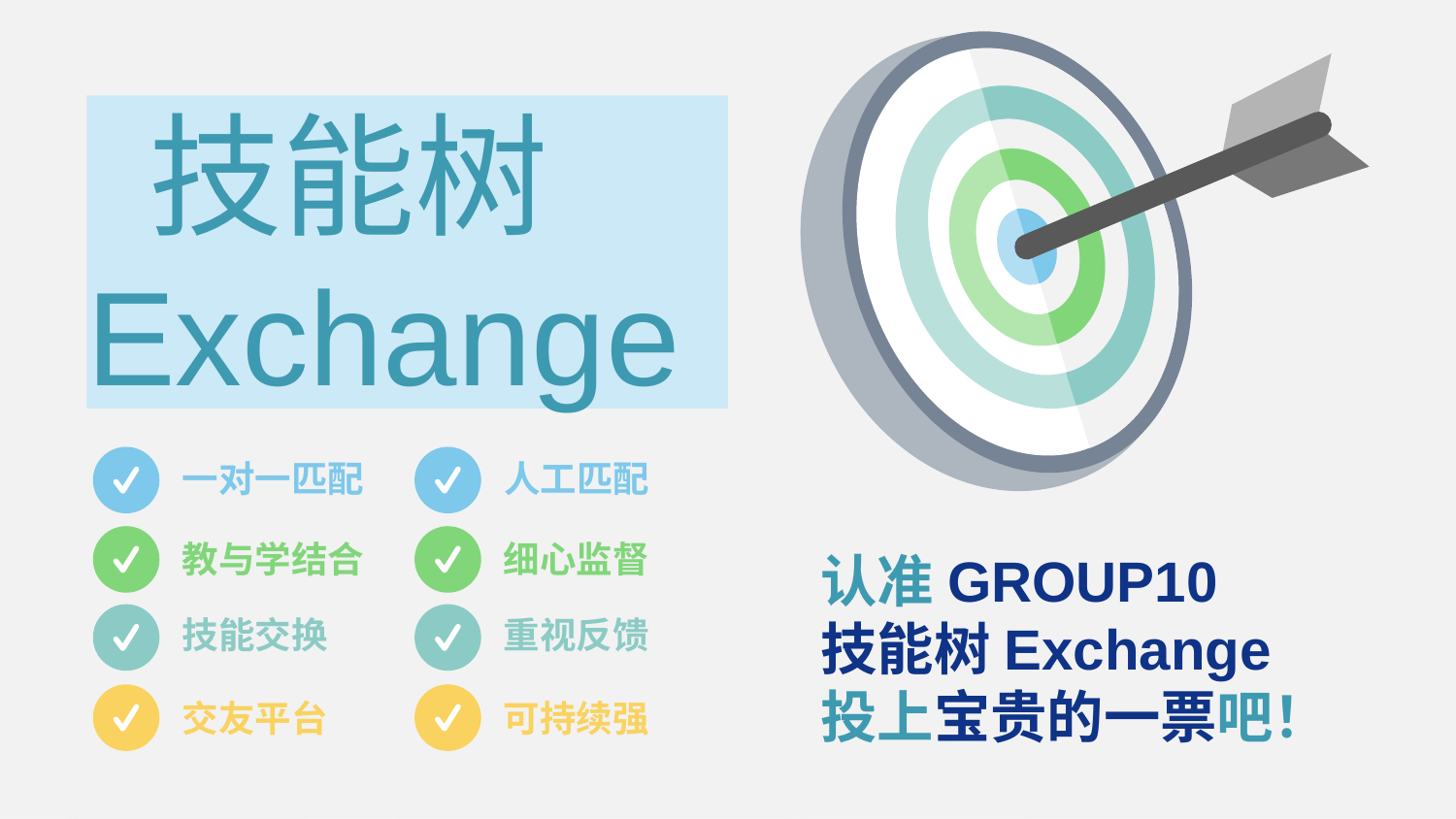

技能树
Exchange

一对一匹配

教与学结合

技能交换

交友平台

人工匹配

细心监督

重视反馈

可持续强
认准GROUP10
技能树Exchange
投上宝贵的一票吧！